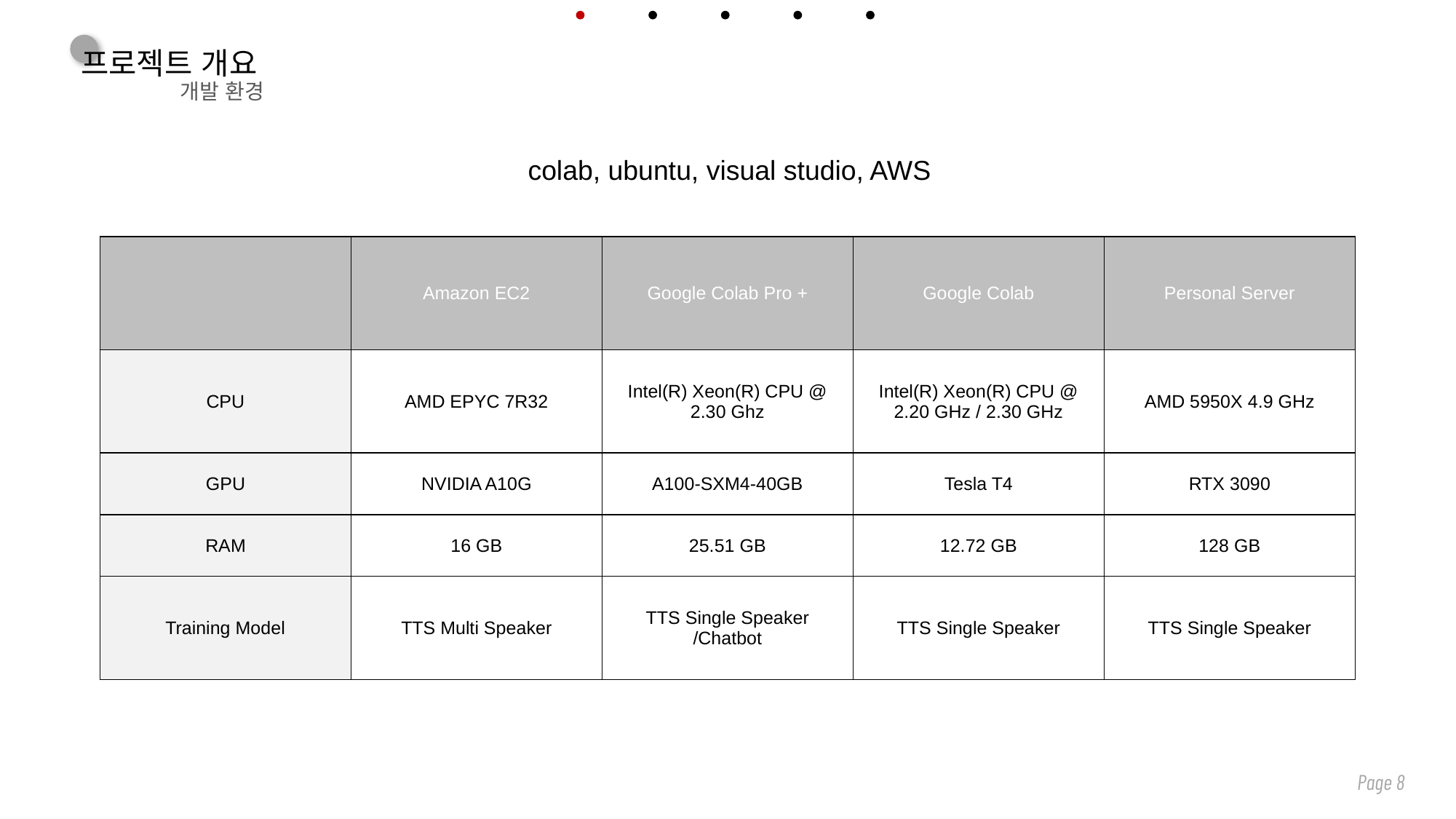

프로젝트 개요
개발 환경
colab, ubuntu, visual studio, AWS
|  | Amazon EC2 | Google Colab Pro + | Google Colab | Personal Server |
| --- | --- | --- | --- | --- |
| CPU | AMD EPYC 7R32 | Intel(R) Xeon(R) CPU @ 2.30 Ghz | Intel(R) Xeon(R) CPU @ 2.20 GHz / 2.30 GHz | AMD 5950X 4.9 GHz |
| GPU | NVIDIA A10G | A100-SXM4-40GB | Tesla T4 | RTX 3090 |
| RAM | 16 GB | 25.51 GB | 12.72 GB | 128 GB |
| Training Model | TTS Multi Speaker | TTS Single Speaker /Chatbot | TTS Single Speaker | TTS Single Speaker |

Page 8